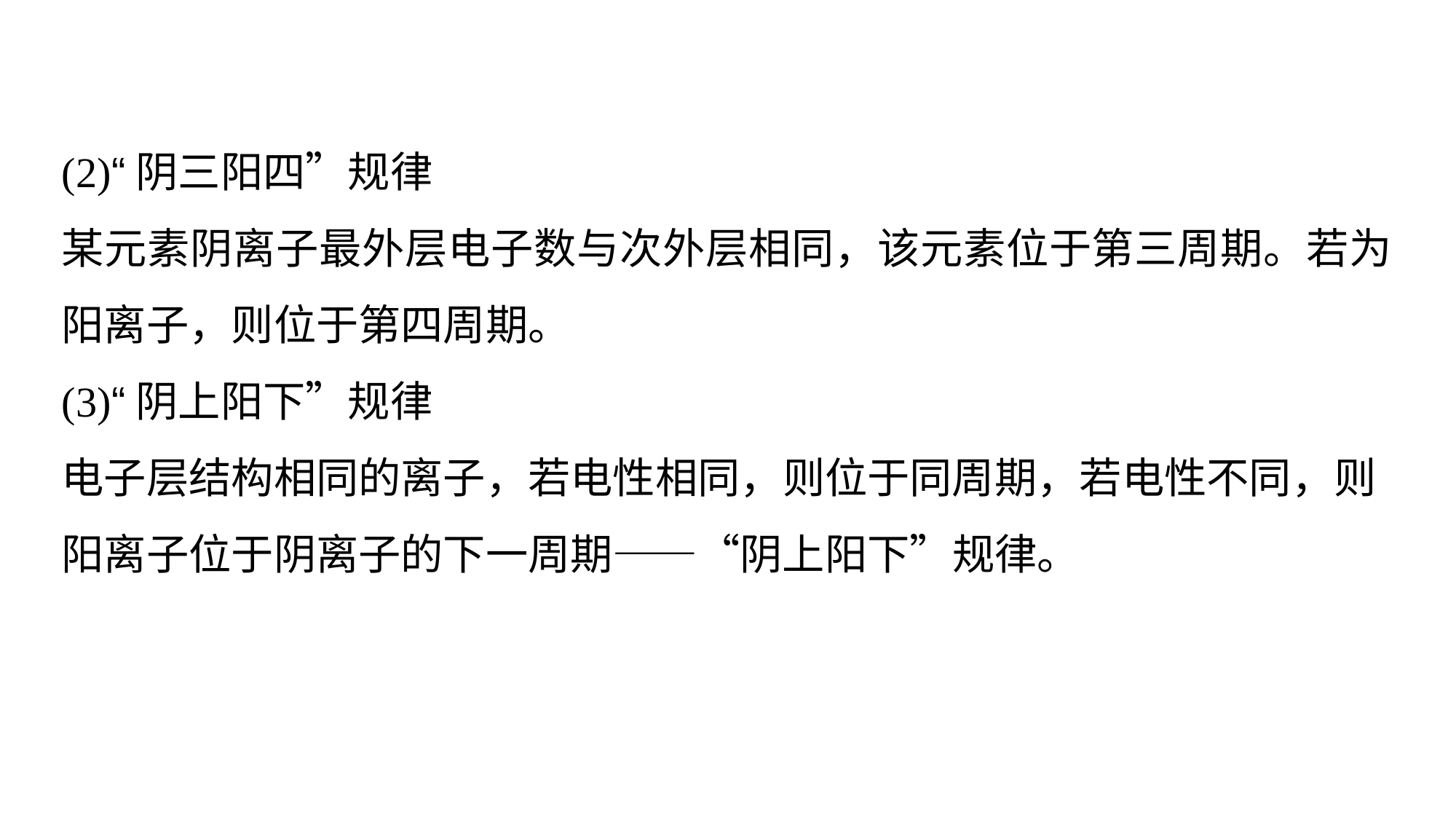

(2)“阴三阳四”规律
某元素阴离子最外层电子数与次外层相同，该元素位于第三周期。若为阳离子，则位于第四周期。
(3)“阴上阳下”规律
电子层结构相同的离子，若电性相同，则位于同周期，若电性不同，则阳离子位于阴离子的下一周期——“阴上阳下”规律。